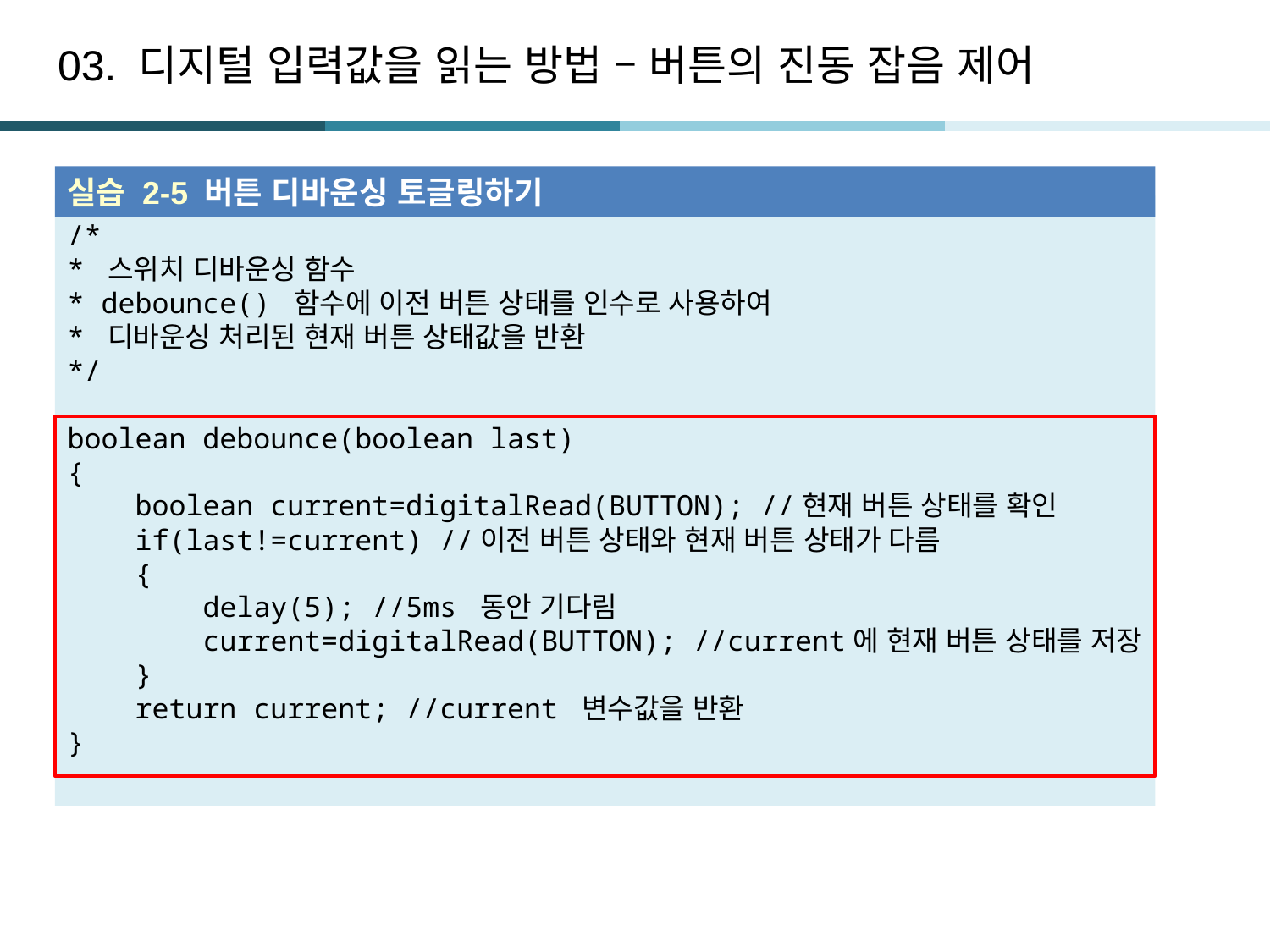

# 03. 디지털 입력값을 읽는 방법 – 버튼의 진동 잡음 제어
실습 2-5 버튼 디바운싱 토글링하기

/*
* 스위치 디바운싱 함수
* debounce() 함수에 이전 버튼 상태를 인수로 사용하여
* 디바운싱 처리된 현재 버튼 상태값을 반환
*/

boolean debounce(boolean last)
{
    boolean current=digitalRead(BUTTON); //현재 버튼 상태를 확인
    if(last!=current) //이전 버튼 상태와 현재 버튼 상태가 다름
    {
        delay(5); //5ms 동안 기다림
        current=digitalRead(BUTTON); //current에 현재 버튼 상태를 저장
    }
    return current; //current 변수값을 반환
}